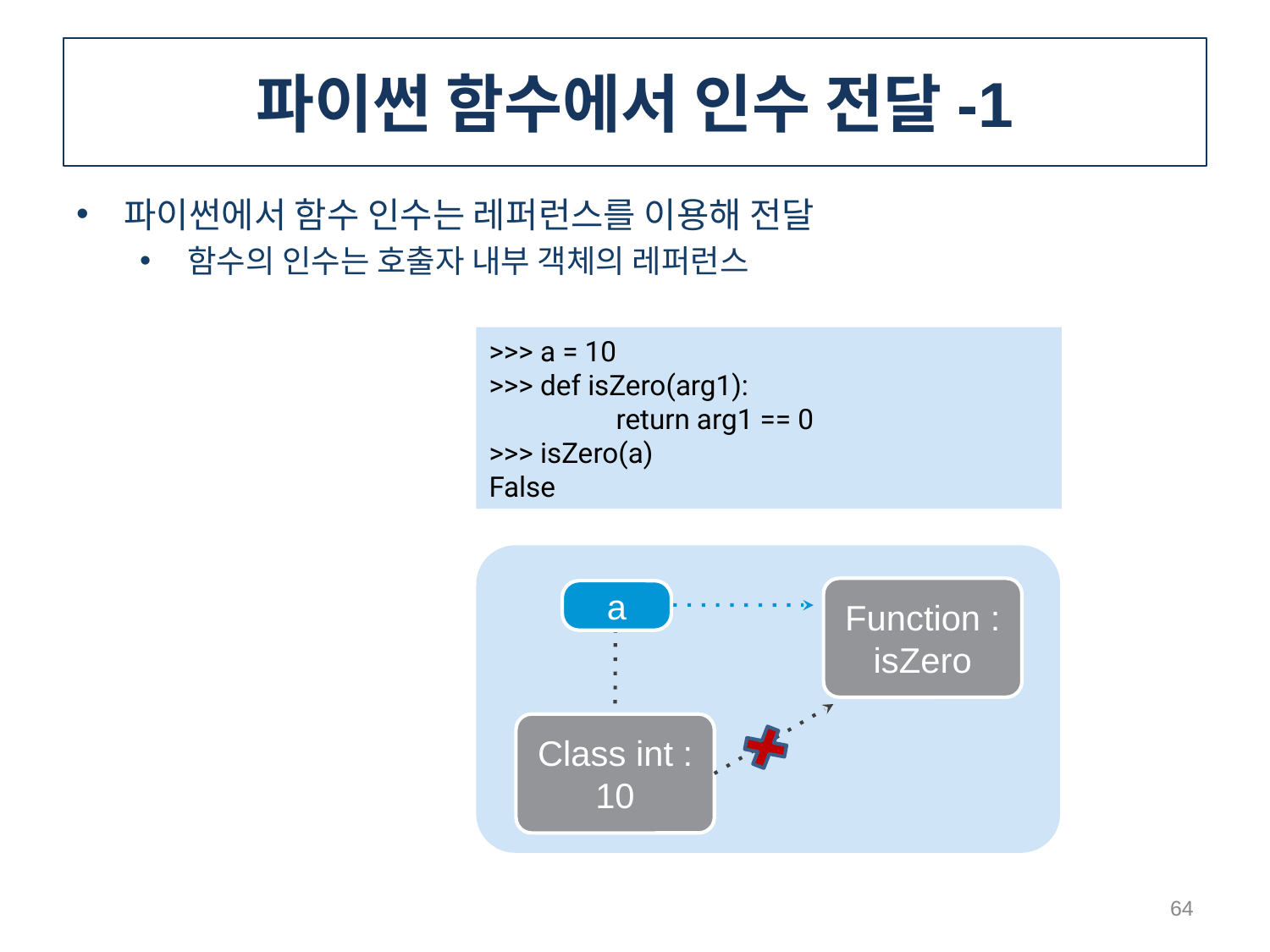

# 파이썬 함수에서 인수 전달-1
파이썬에서 함수 인수는 레퍼런스를 이용해 전달
함수의 인수는 호출자 내부 객체의 레퍼런스

>>> a = 10
>>> def isZero(arg1):
	return arg1 == 0
>>> isZero(a)
False

Function :
isZero
a
Class int :
10

64